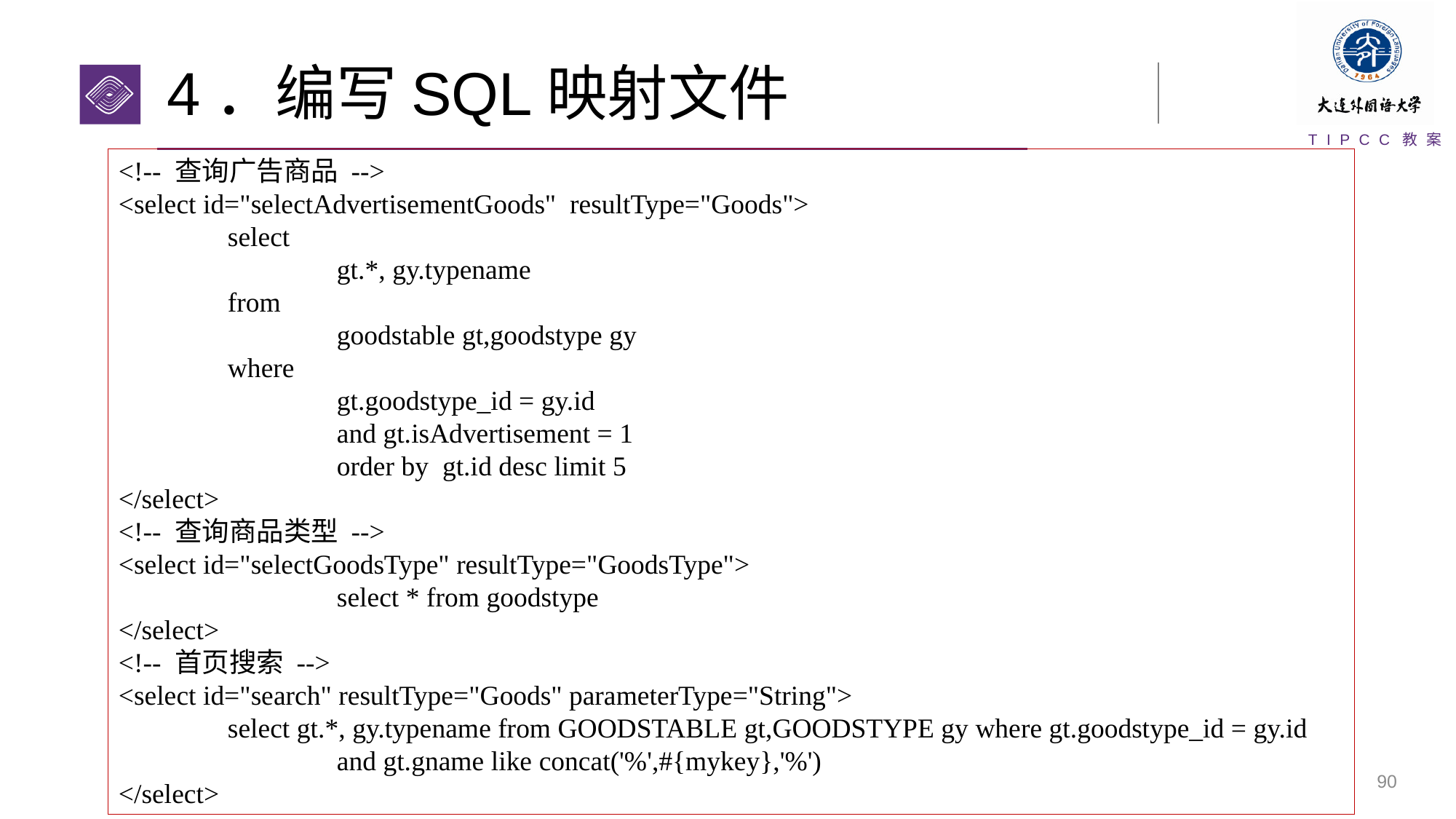

# 4．编写SQL映射文件
<!-- 查询广告商品 -->
<select id="selectAdvertisementGoods"  resultType="Goods">
	select
		gt.*, gy.typename
	from
		goodstable gt,goodstype gy
	where
		gt.goodstype_id = gy.id
		and gt.isAdvertisement = 1
		order by  gt.id desc limit 5
</select>
<!-- 查询商品类型 -->
<select id="selectGoodsType" resultType="GoodsType">
		select * from goodstype
</select>
<!-- 首页搜索 -->
<select id="search" resultType="Goods" parameterType="String">
	select gt.*, gy.typename from GOODSTABLE gt,GOODSTYPE gy where gt.goodstype_id = gy.id
		and gt.gname like concat('%',#{mykey},'%')
</select>
90